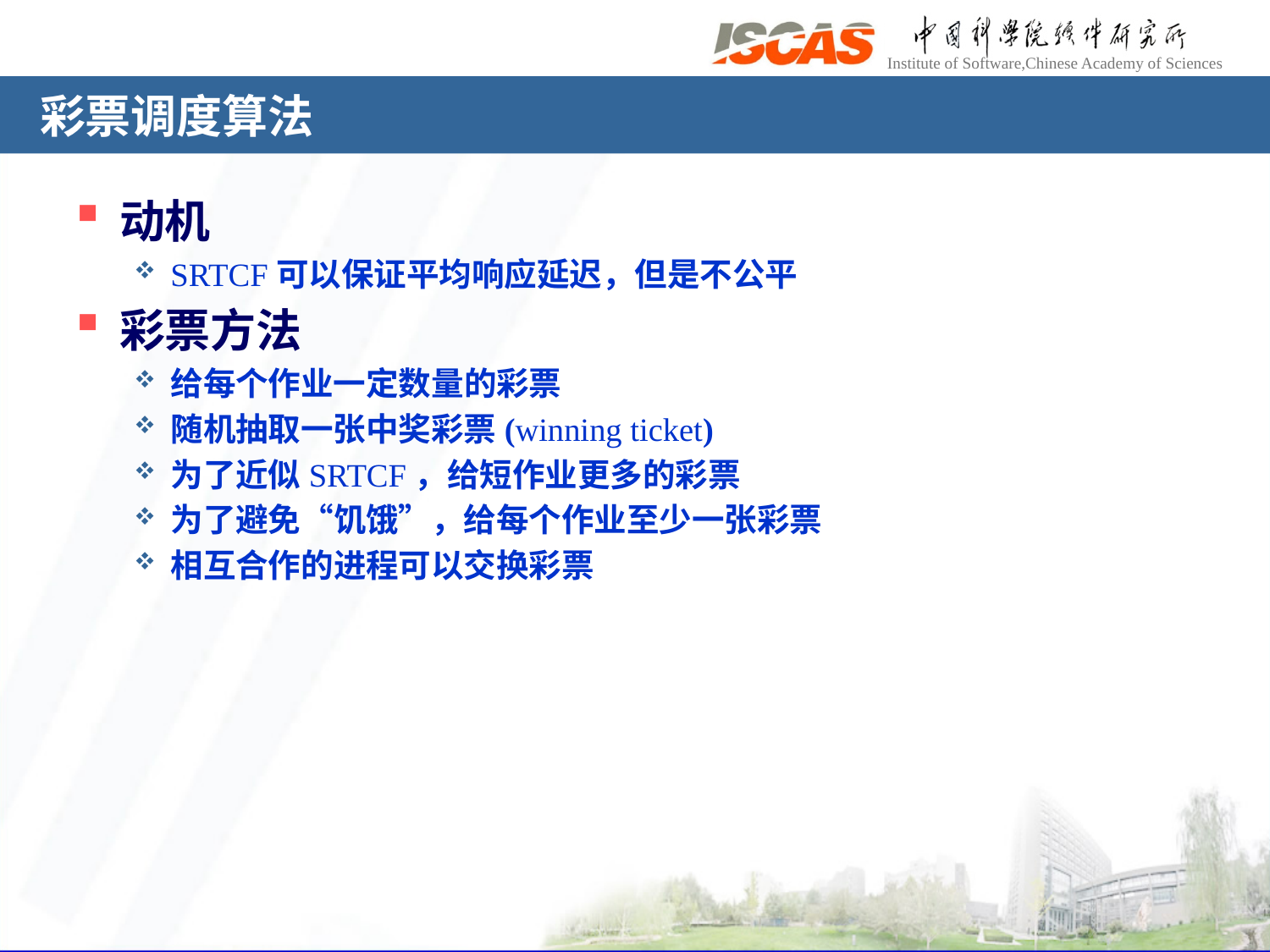

# 彩票调度算法
动机
SRTCF可以保证平均响应延迟，但是不公平
彩票方法
给每个作业一定数量的彩票
随机抽取一张中奖彩票(winning ticket)
为了近似SRTCF，给短作业更多的彩票
为了避免“饥饿”，给每个作业至少一张彩票
相互合作的进程可以交换彩票